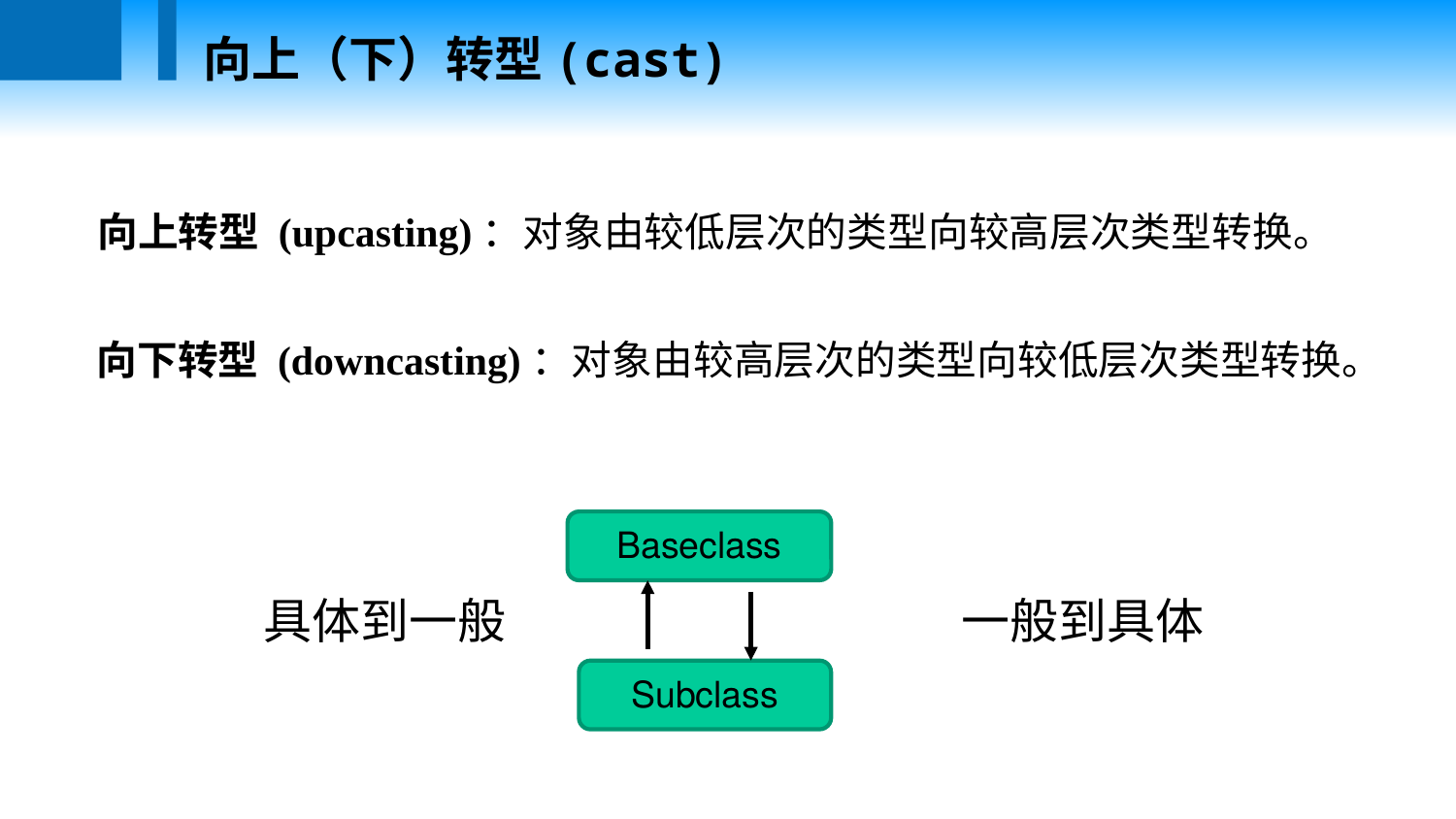

向上（下）转型(cast)
向上转型 (upcasting)：对象由较低层次的类型向较高层次类型转换。
向下转型 (downcasting)：对象由较高层次的类型向较低层次类型转换。
Baseclass
具体到一般
一般到具体
Subclass